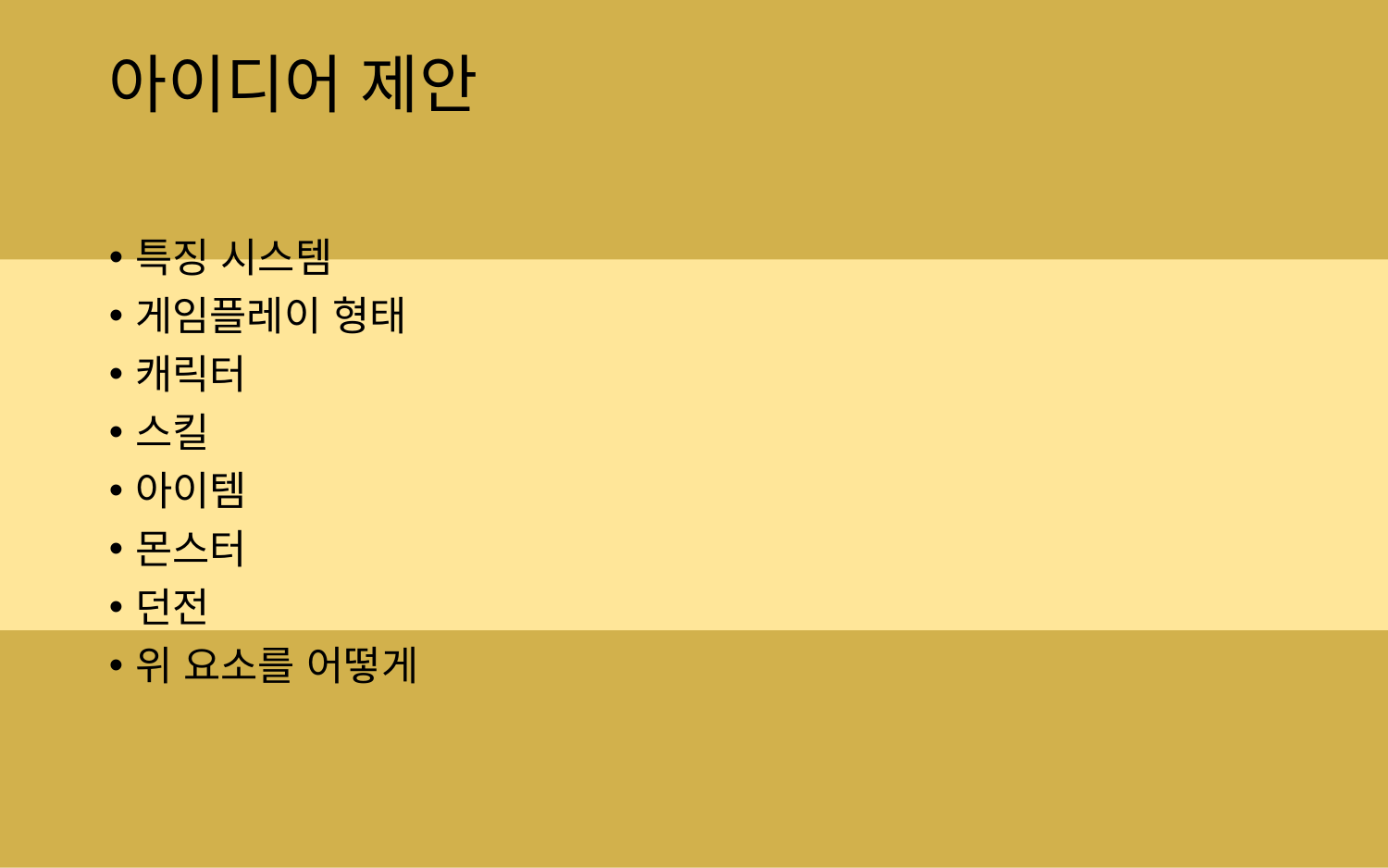

# 아이디어 제안
특징 시스템
게임플레이 형태
캐릭터
스킬
아이템
몬스터
던전
위 요소를 어떻게